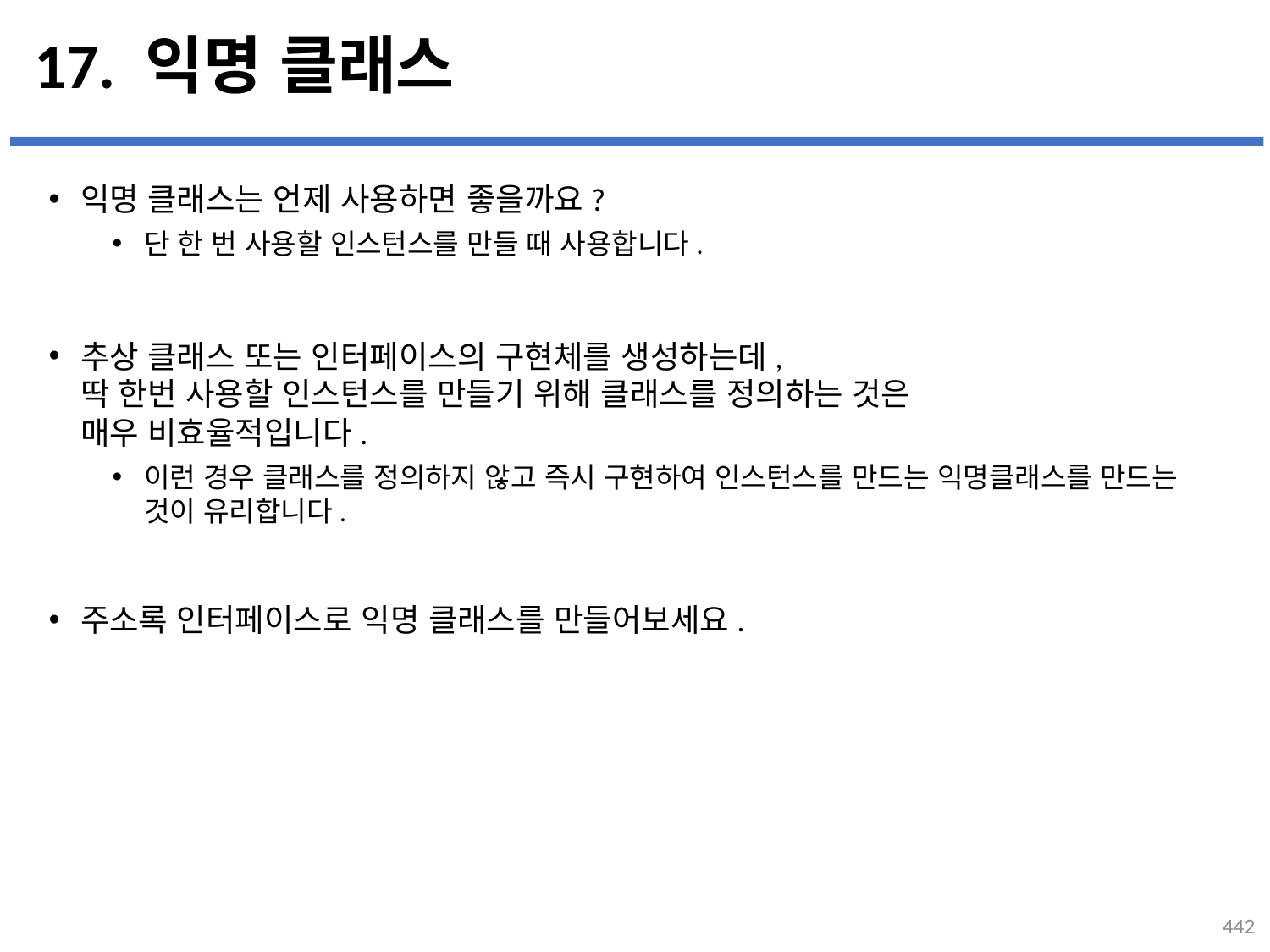

# 17. 익명 클래스
익명 클래스는 언제 사용하면 좋을까요?
단 한 번 사용할 인스턴스를 만들 때 사용합니다.

추상 클래스 또는 인터페이스의 구현체를 생성하는데,
딱 한번 사용할 인스턴스를 만들기 위해 클래스를 정의하는 것은
매우 비효율적입니다.
이런 경우 클래스를 정의하지 않고 즉시 구현하여 인스턴스를 만드는 익명클래스를 만드는 것이 유리합니다.

주소록 인터페이스로 익명 클래스를 만들어보세요.

...

설명
442